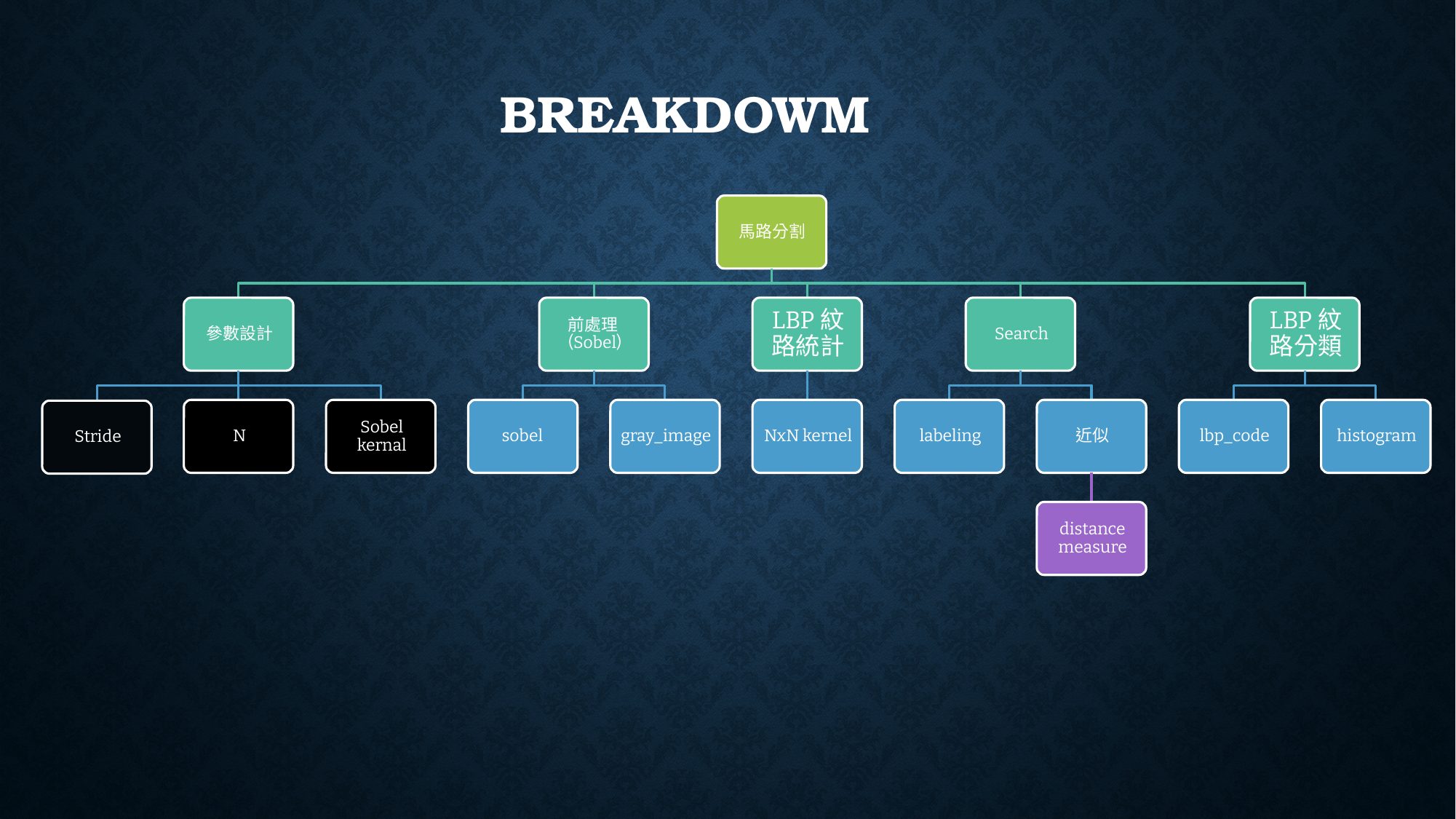

# breakdowm
馬路分割
參數設計
Stride
N
Sobel kernal
前處理(Sobel)
sobel
gray_image
LBP紋路統計
NxN kernel
Search
labeling
近似
distance measure
LBP紋路分類
lbp_code
histogram